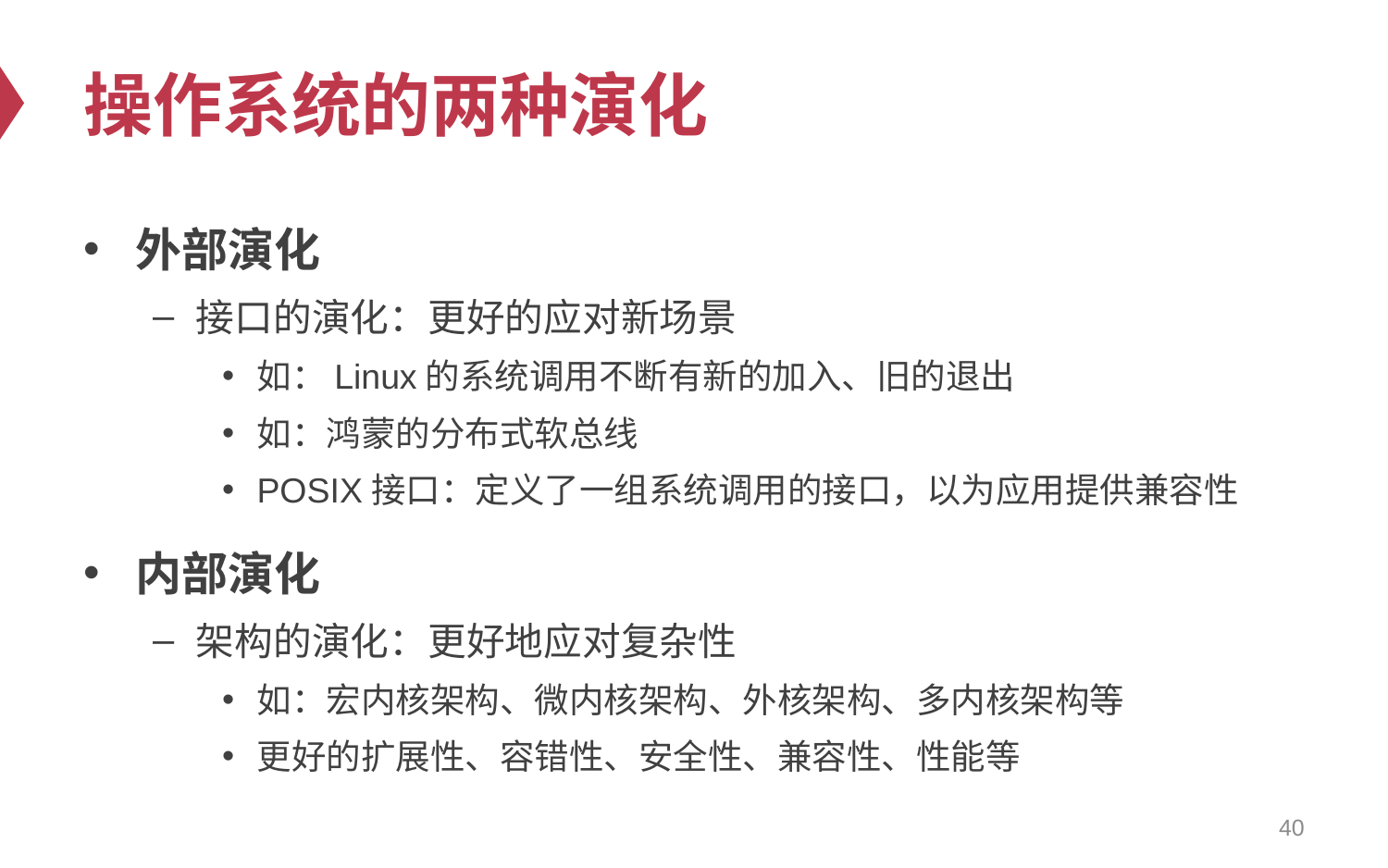

# 操作系统的两种演化
外部演化
接口的演化：更好的应对新场景
如：Linux的系统调用不断有新的加入、旧的退出
如：鸿蒙的分布式软总线
POSIX接口：定义了一组系统调用的接口，以为应用提供兼容性
内部演化
架构的演化：更好地应对复杂性
如：宏内核架构、微内核架构、外核架构、多内核架构等
更好的扩展性、容错性、安全性、兼容性、性能等
40